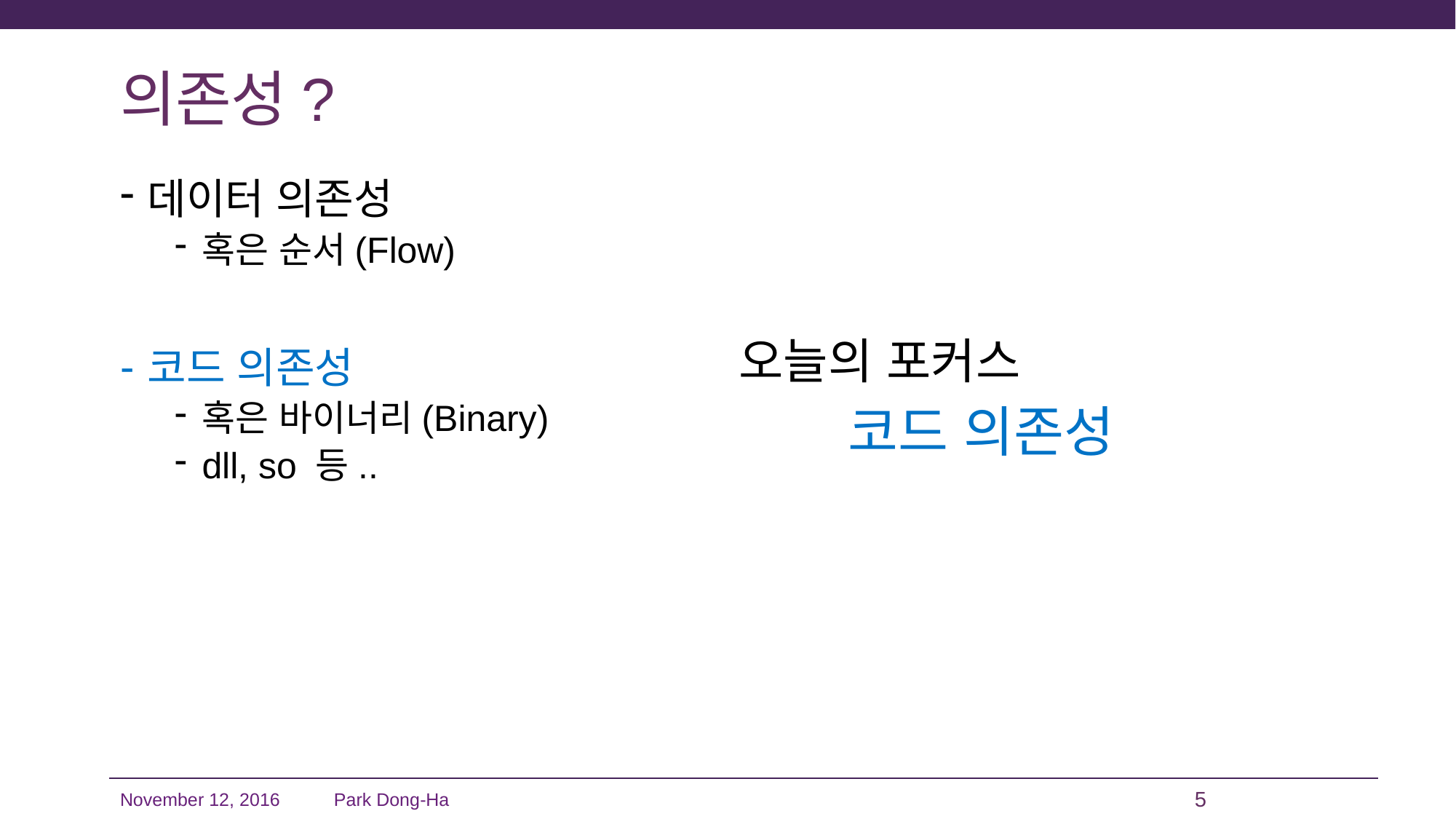

# 의존성?
오늘의 포커스
	코드 의존성
데이터 의존성
혹은 순서(Flow)

코드 의존성
혹은 바이너리(Binary)
dll, so 등..

Park Dong-Ha
5